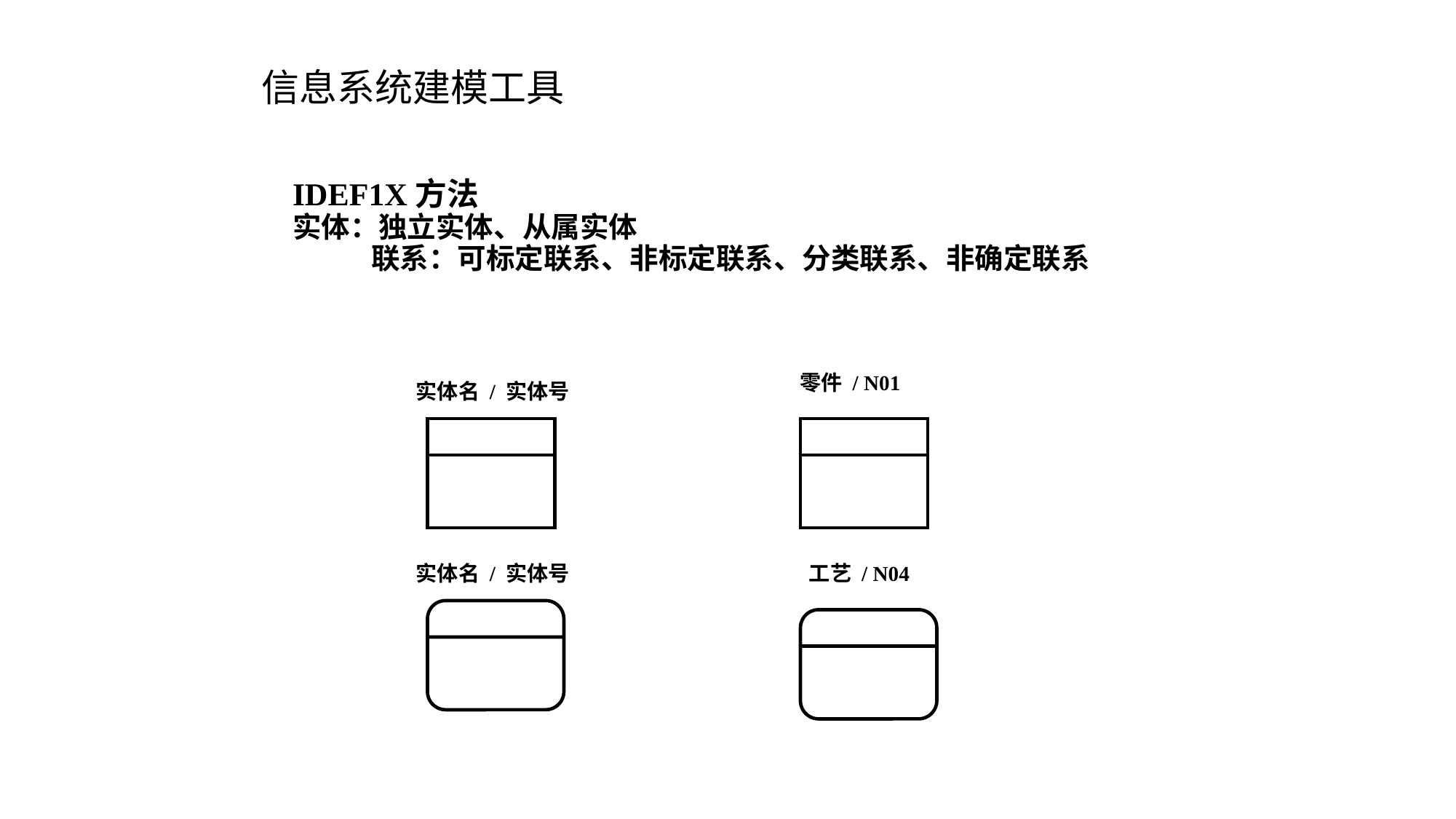

# 信息系统建模工具
IDEF1X方法
实体：独立实体、从属实体
           联系：可标定联系、非标定联系、分类联系、非确定联系

零件 / N01
实体名 / 实体号

实体名 / 实体号
工艺 / N04